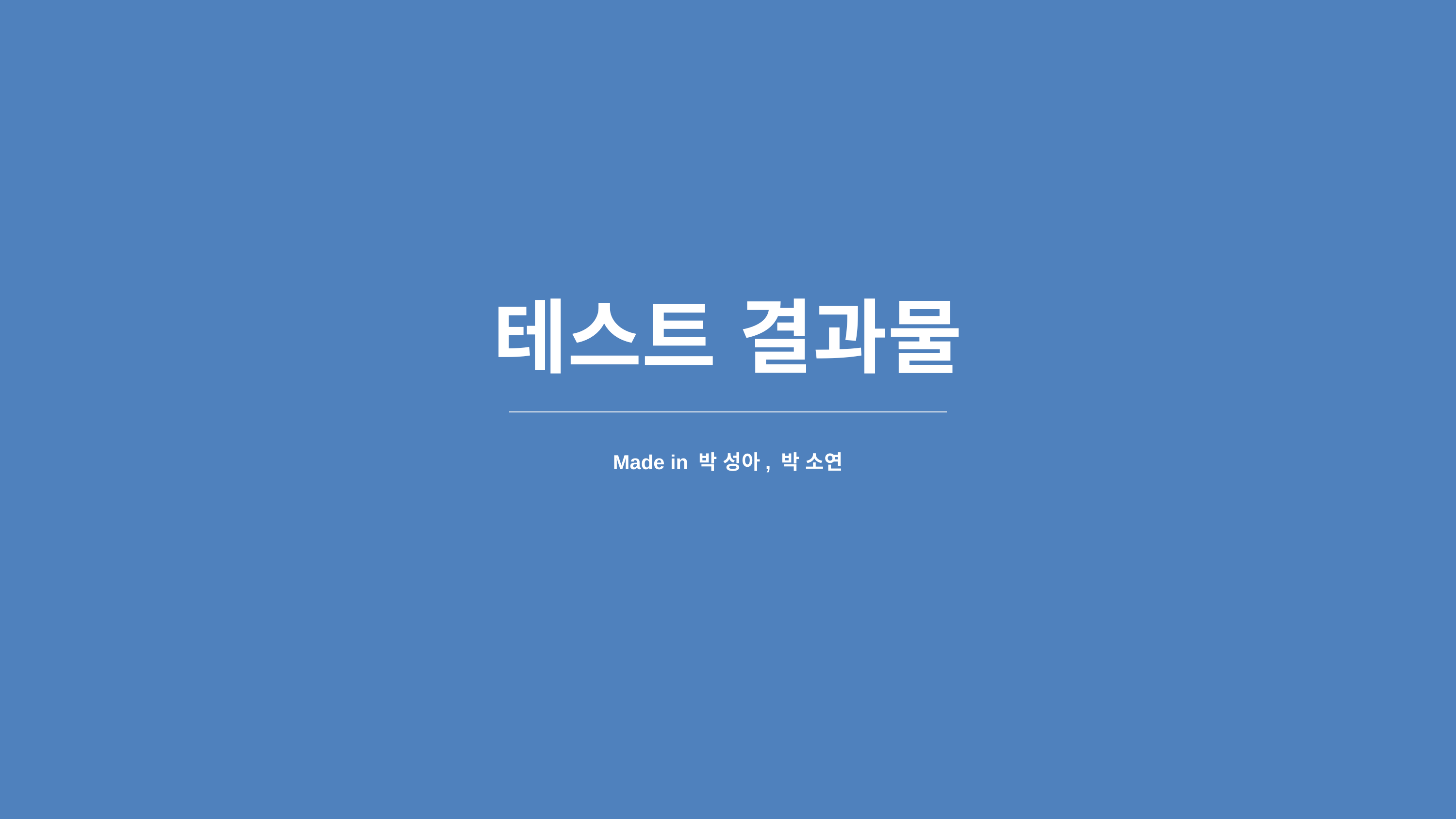

테스트 결과물
Made in 박 성아, 박 소연